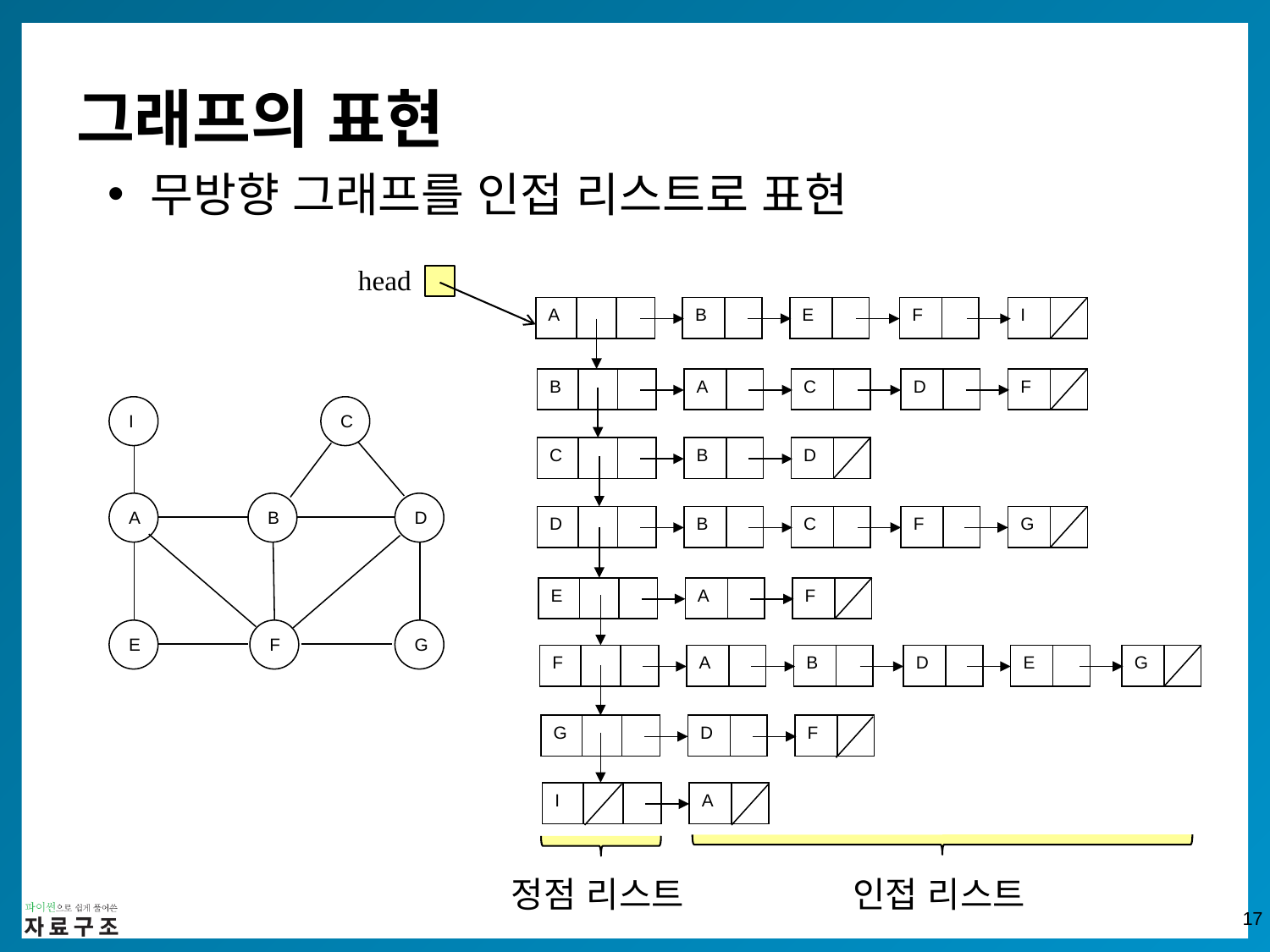

# 그래프의 표현
무방향 그래프를 인접 리스트로 표현
head

A
B
E
F
I
B
A
C
D
F
C
B
D
D
B
C
F
G
E
A
F
F
A
B
D
E
G
G
D
F
I
A
I
C
A
B
D
E
F
G

정점 리스트
인접 리스트